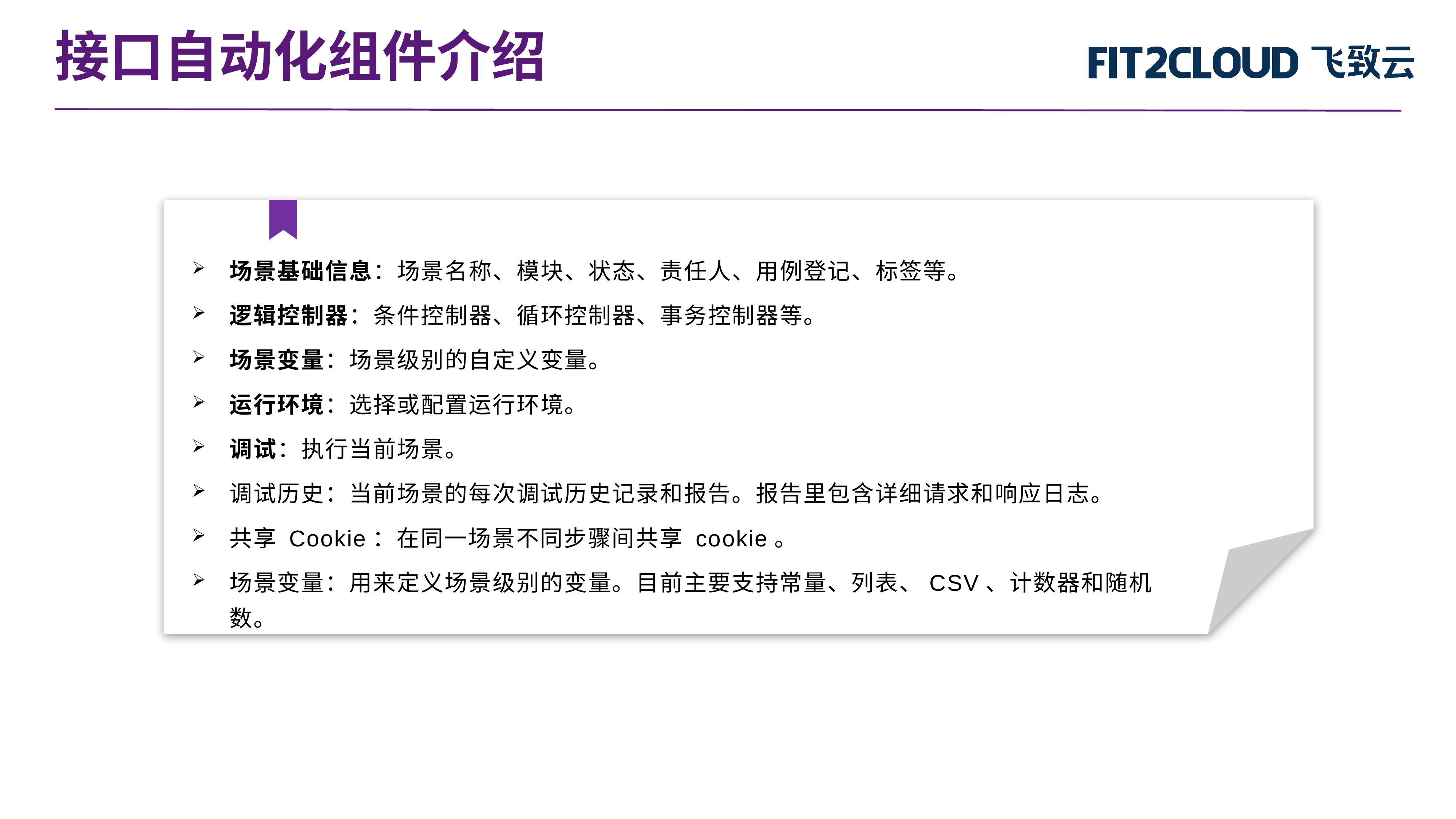

接口自动化组件介绍

场景基础信息：场景名称、模块、状态、责任人、用例登记、标签等。
逻辑控制器：条件控制器、循环控制器、事务控制器等。
场景变量：场景级别的自定义变量。
运行环境：选择或配置运行环境。
调试：执行当前场景。
调试历史：当前场景的每次调试历史记录和报告。报告里包含详细请求和响应日志。
共享 Cookie：在同一场景不同步骤间共享 cookie。
场景变量：用来定义场景级别的变量。目前主要支持常量、列表、CSV、计数器和随机数。